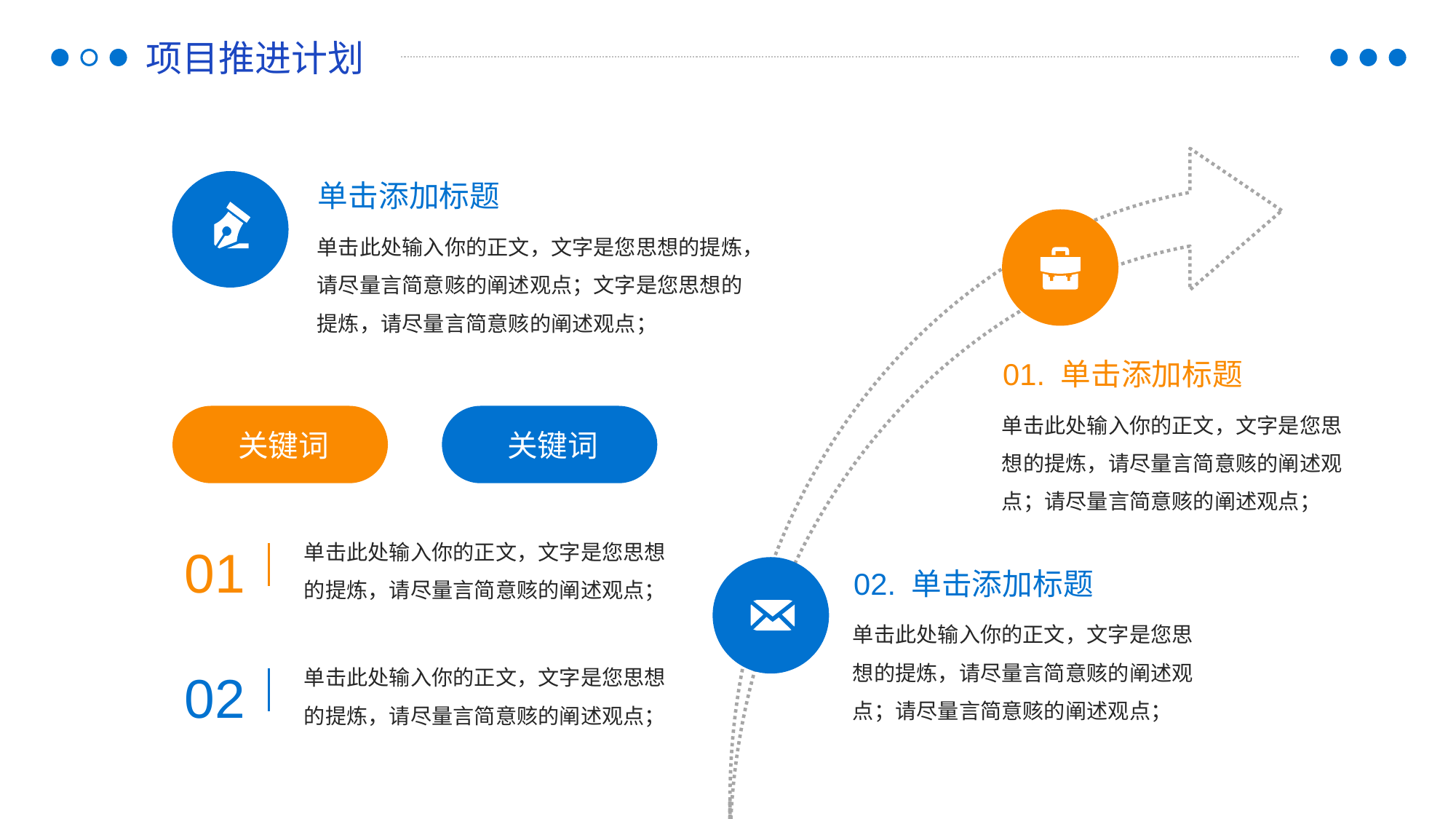

项目推进计划

单击添加标题

单击此处输入你的正文，文字是您思想的提炼，请尽量言简意赅的阐述观点；文字是您思想的提炼，请尽量言简意赅的阐述观点；

01. 单击添加标题
单击此处输入你的正文，文字是您思想的提炼，请尽量言简意赅的阐述观点；请尽量言简意赅的阐述观点；

关键词
关键词
01
单击此处输入你的正文，文字是您思想的提炼，请尽量言简意赅的阐述观点；
02. 单击添加标题

单击此处输入你的正文，文字是您思想的提炼，请尽量言简意赅的阐述观点；请尽量言简意赅的阐述观点；
02
单击此处输入你的正文，文字是您思想的提炼，请尽量言简意赅的阐述观点；